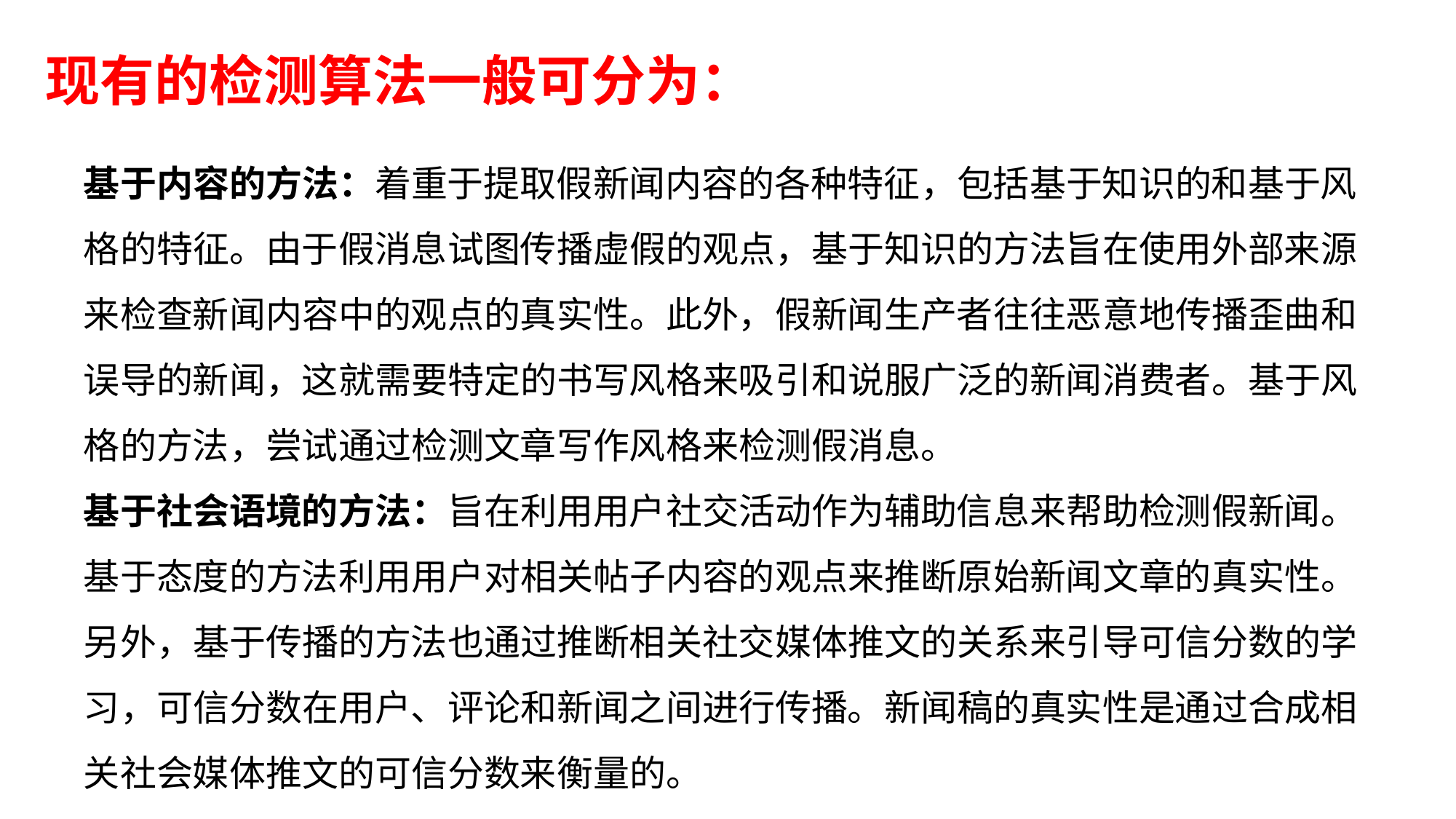

# 现有的检测算法一般可分为：
基于内容的方法：着重于提取假新闻内容的各种特征，包括基于知识的和基于风格的特征。由于假消息试图传播虚假的观点，基于知识的方法旨在使用外部来源来检查新闻内容中的观点的真实性。此外，假新闻生产者往往恶意地传播歪曲和误导的新闻，这就需要特定的书写风格来吸引和说服广泛的新闻消费者。基于风格的方法，尝试通过检测文章写作风格来检测假消息。
基于社会语境的方法：旨在利用用户社交活动作为辅助信息来帮助检测假新闻。基于态度的方法利用用户对相关帖子内容的观点来推断原始新闻文章的真实性。另外，基于传播的方法也通过推断相关社交媒体推文的关系来引导可信分数的学习，可信分数在用户、评论和新闻之间进行传播。新闻稿的真实性是通过合成相关社会媒体推文的可信分数来衡量的。